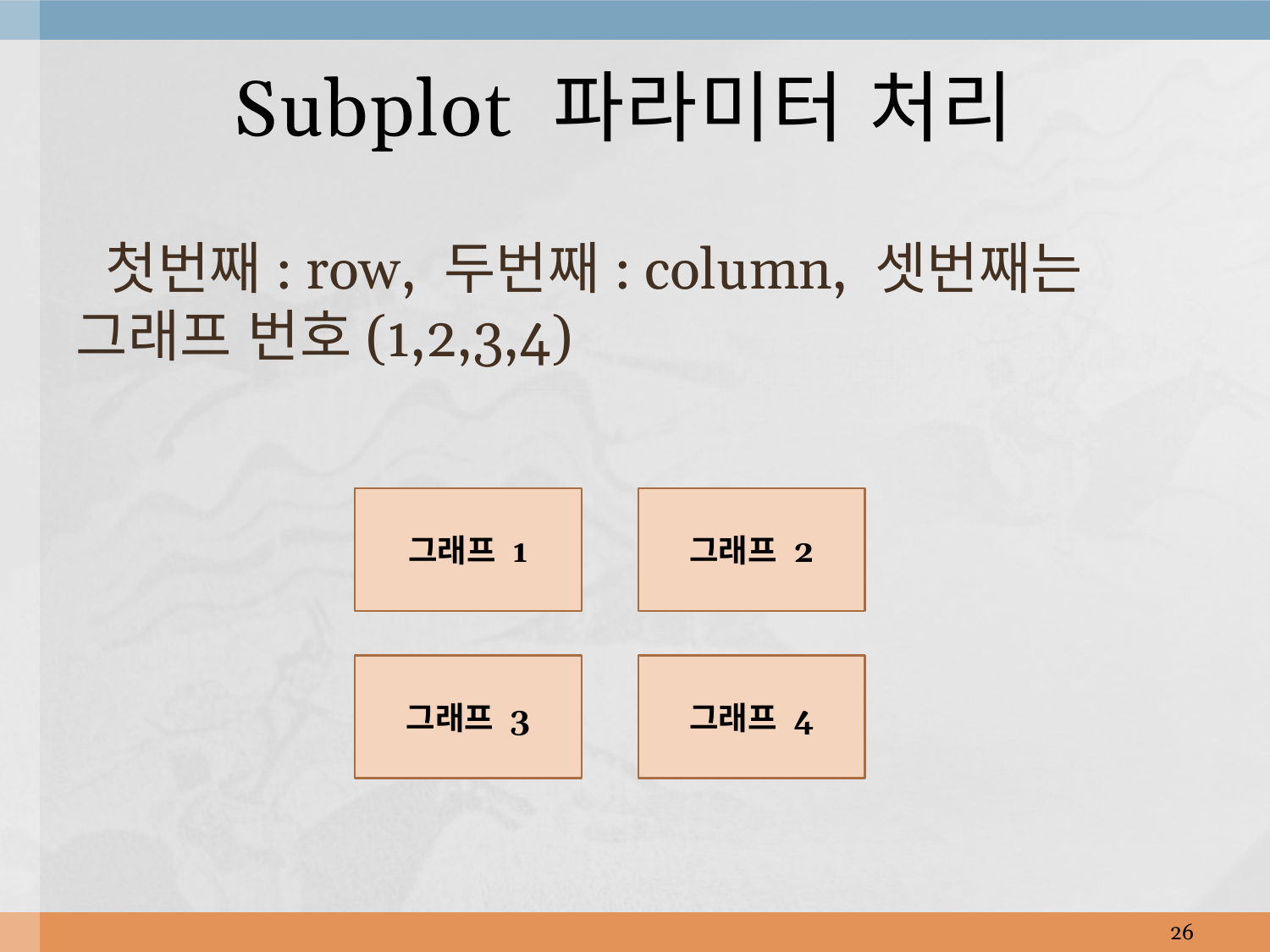

# Subplot 파라미터 처리
 첫번째: row, 두번째: column, 셋번째는 그래프 번호(1,2,3,4)
그래프 1
그래프 2
그래프 3
그래프 4
26